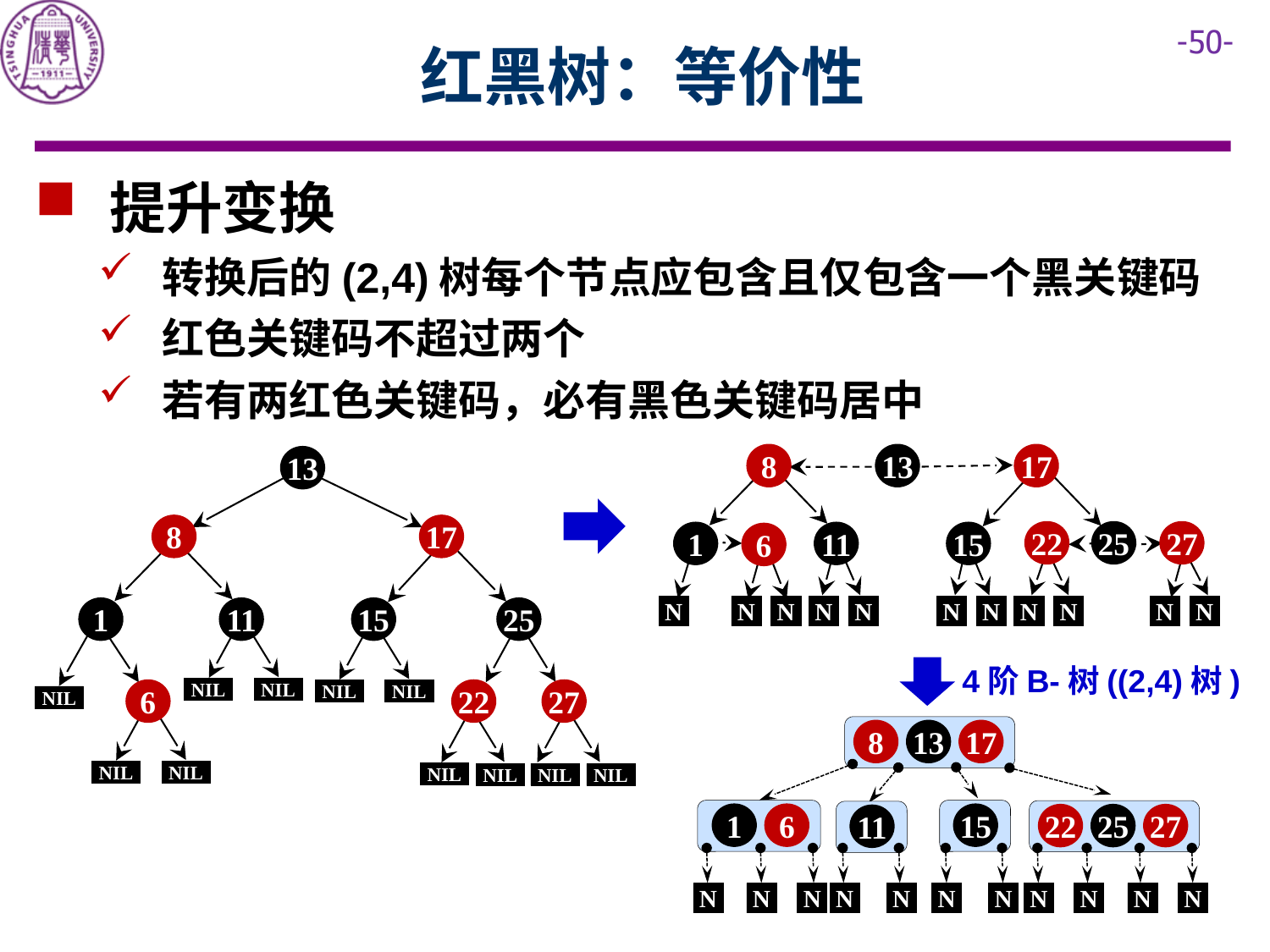

# 红黑树：等价性
 提升变换
转换后的(2,4)树每个节点应包含且仅包含一个黑关键码
红色关键码不超过两个
若有两红色关键码，必有黑色关键码居中
8
13
17
13
8
17
1
11
15
25
NIL
NIL
22
27
6
NIL
NIL
NIL
NIL
NIL
NIL
NIL
NIL
NIL

22
25
27
1
11
15
6
N
N
N
N
N
N
N
N
N
N
N
4阶B-树((2,4)树)

8
13
17

15

1
6

22
25
27

11
N
N
N
N
N
N
N
N
N
N
N